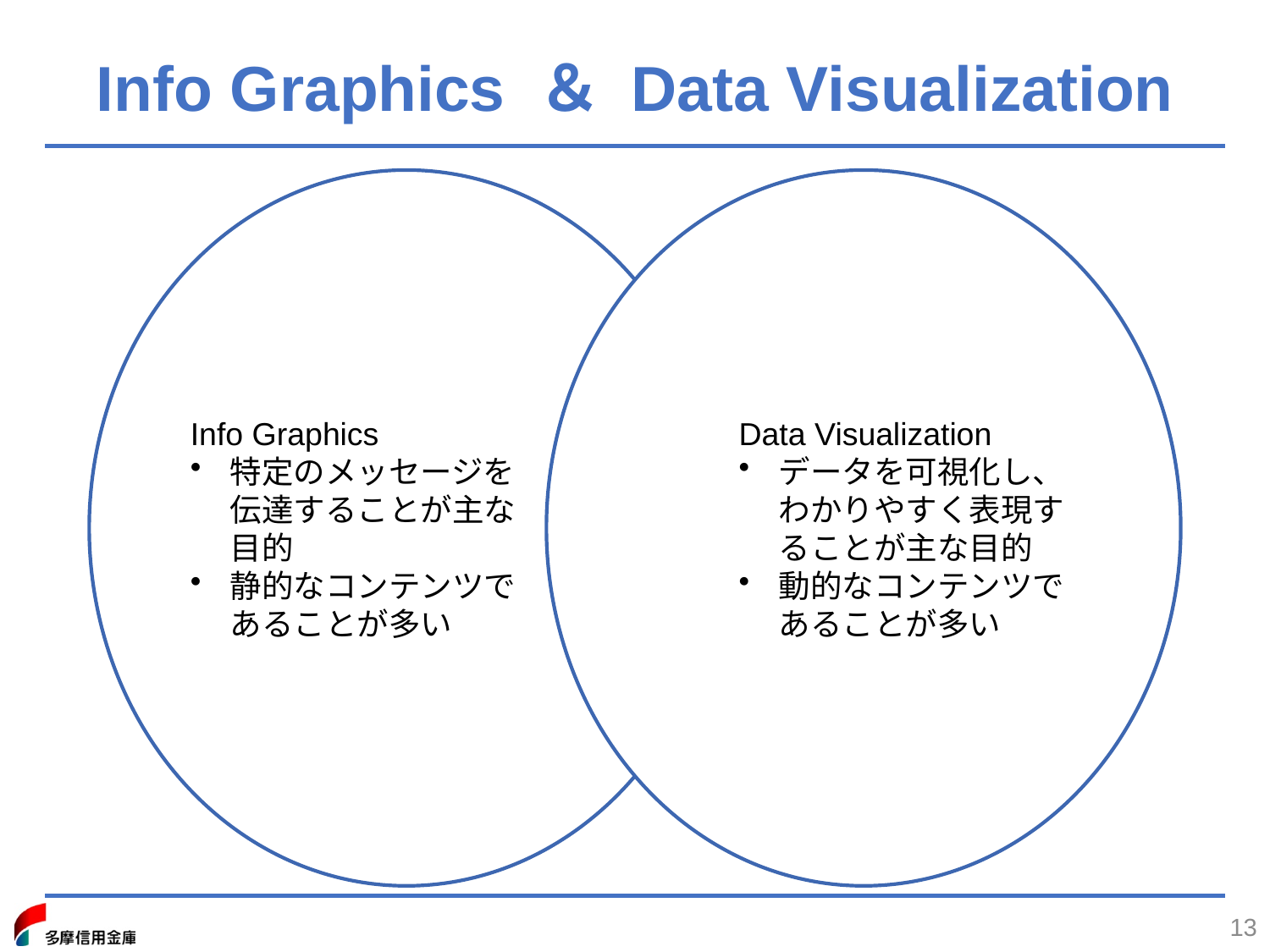

# Info Graphics ＆ Data Visualization
Info Graphics
Data Visualization
特定のメッセージを伝達することが主な目的
静的なコンテンツであることが多い
動的なコンテンツであることが多い
データを可視化し、わかりやすく表現することが主な目的
13